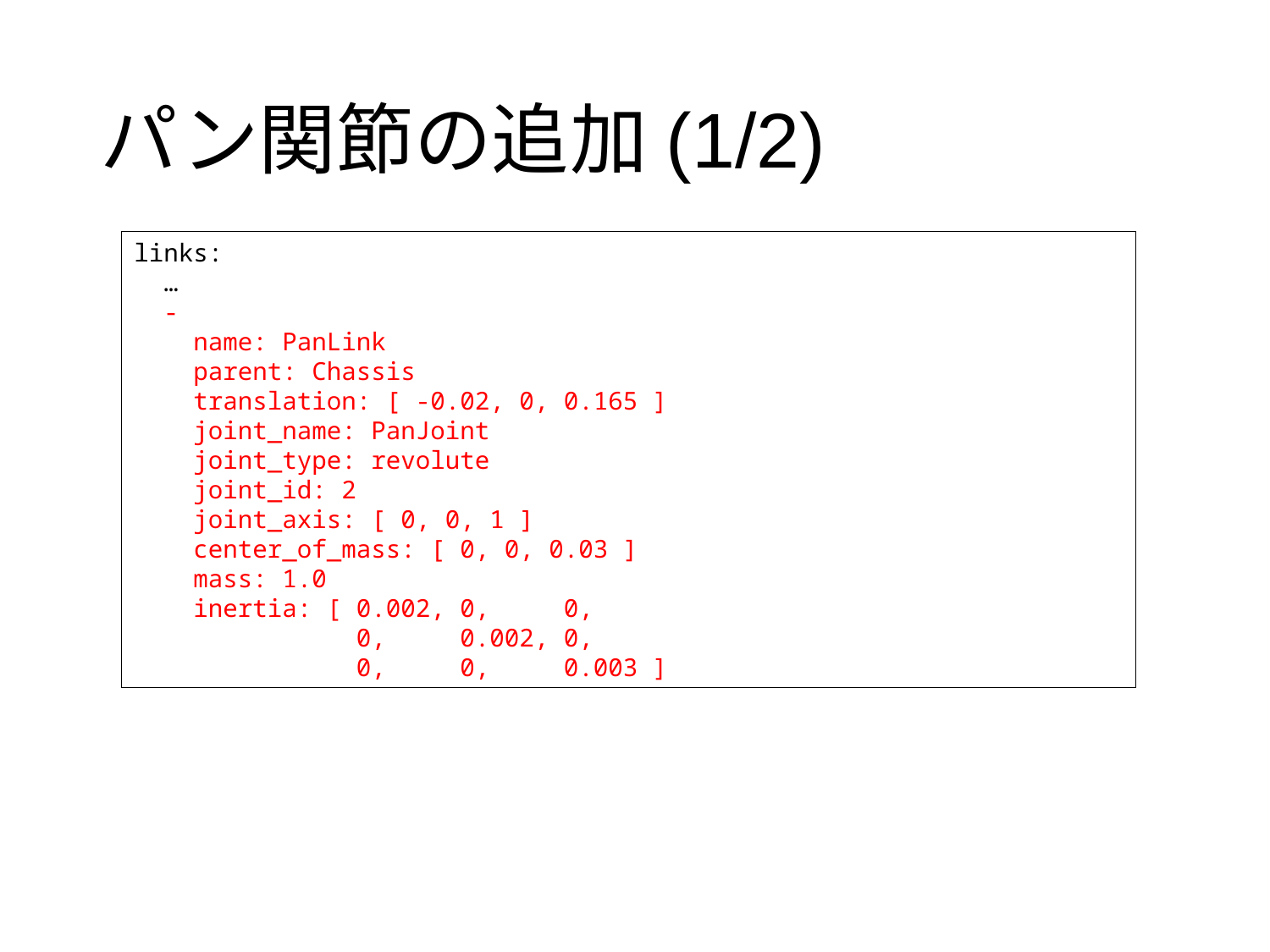

# パン関節の追加(1/2)
links:
  …
  -
    name: PanLink
    parent: Chassis
    translation: [ -0.02, 0, 0.165 ]
    joint_name: PanJoint
    joint_type: revolute
    joint_id: 2
    joint_axis: [ 0, 0, 1 ]
    center_of_mass: [ 0, 0, 0.03 ]
    mass: 1.0
    inertia: [ 0.002, 0,     0,
               0,     0.002, 0,
               0,     0,     0.003 ]